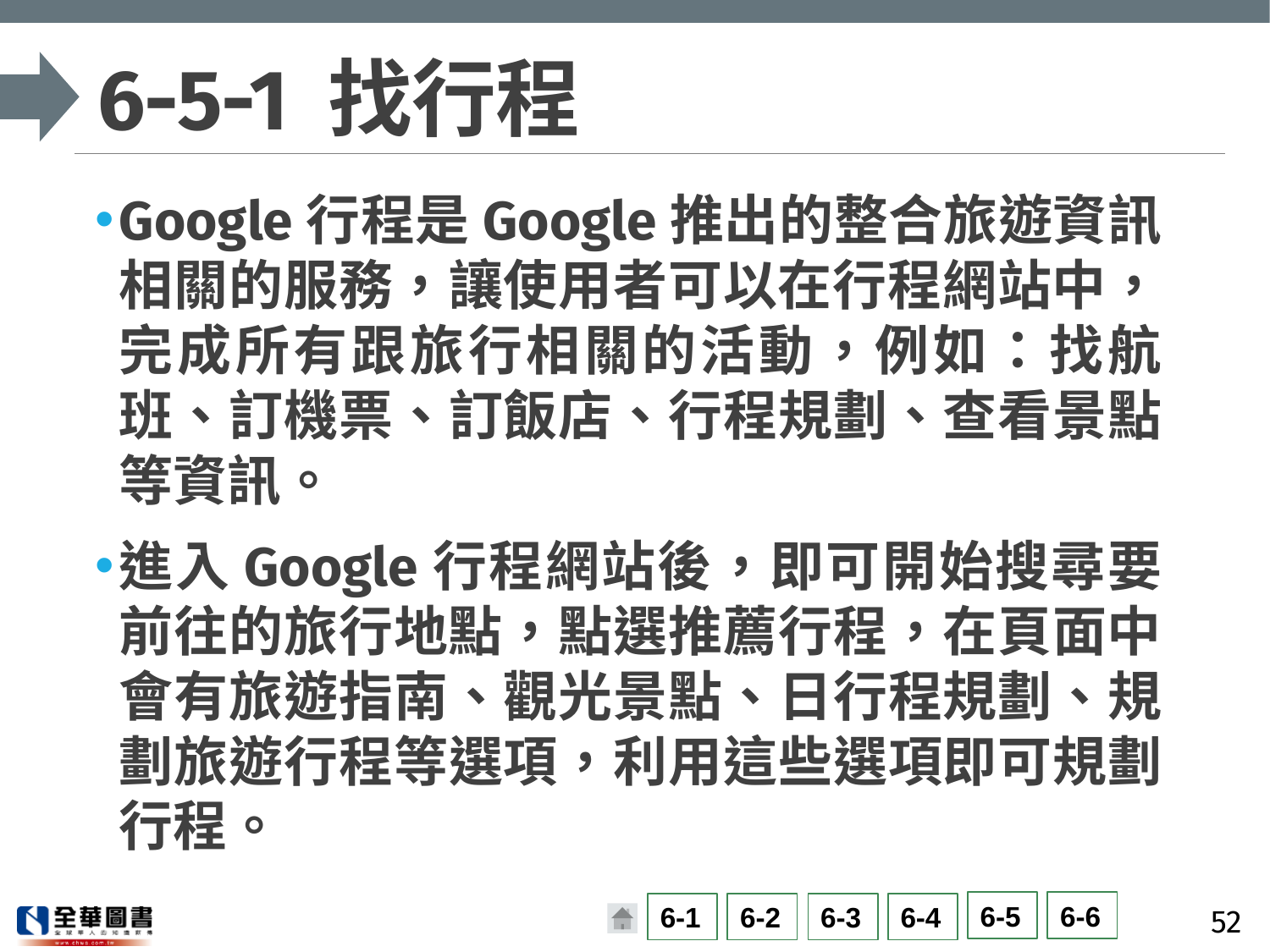

# 6-5-1 找行程
Google行程是Google推出的整合旅遊資訊相關的服務，讓使用者可以在行程網站中，完成所有跟旅行相關的活動，例如：找航班、訂機票、訂飯店、行程規劃、查看景點等資訊。
進入Google行程網站後，即可開始搜尋要前往的旅行地點，點選推薦行程，在頁面中會有旅遊指南、觀光景點、日行程規劃、規劃旅遊行程等選項，利用這些選項即可規劃行程。
52